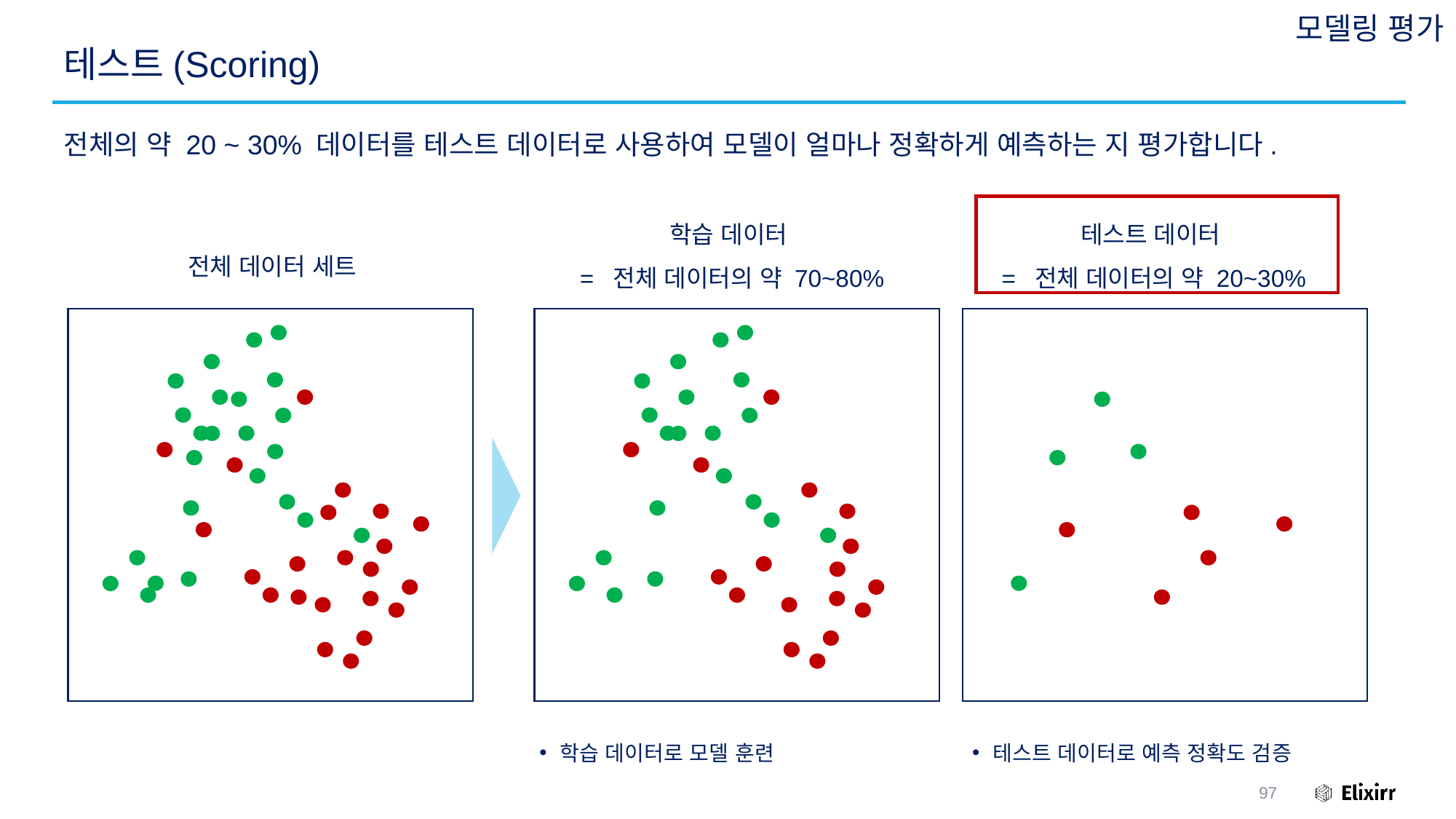

모델링 평가
# 테스트(Scoring)
전체의 약 20 ~ 30% 데이터를 테스트 데이터로 사용하여 모델이 얼마나 정확하게 예측하는 지 평가합니다.
학습 데이터
=  전체 데이터의 약 70~80%
테스트 데이터
=  전체 데이터의 약 20~30%

전체 데이터 세트

학습 데이터로 모델 훈련
테스트 데이터로 예측 정확도 검증
97